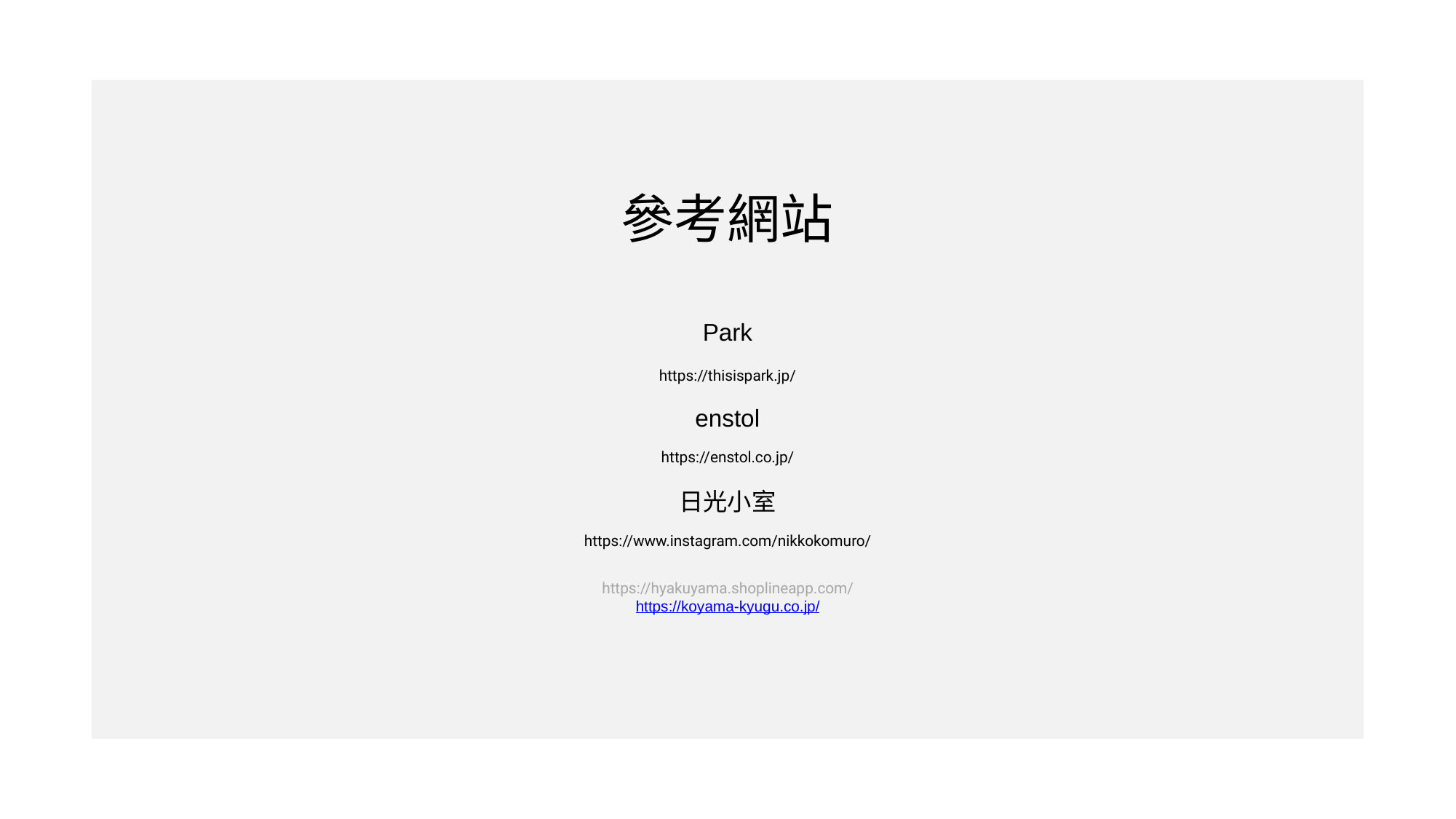

參考網站
Park
https://thisispark.jp/
enstol
https://enstol.co.jp/
日光小室
https://www.instagram.com/nikkokomuro/
https://hyakuyama.shoplineapp.com/
https://koyama-kyugu.co.jp/